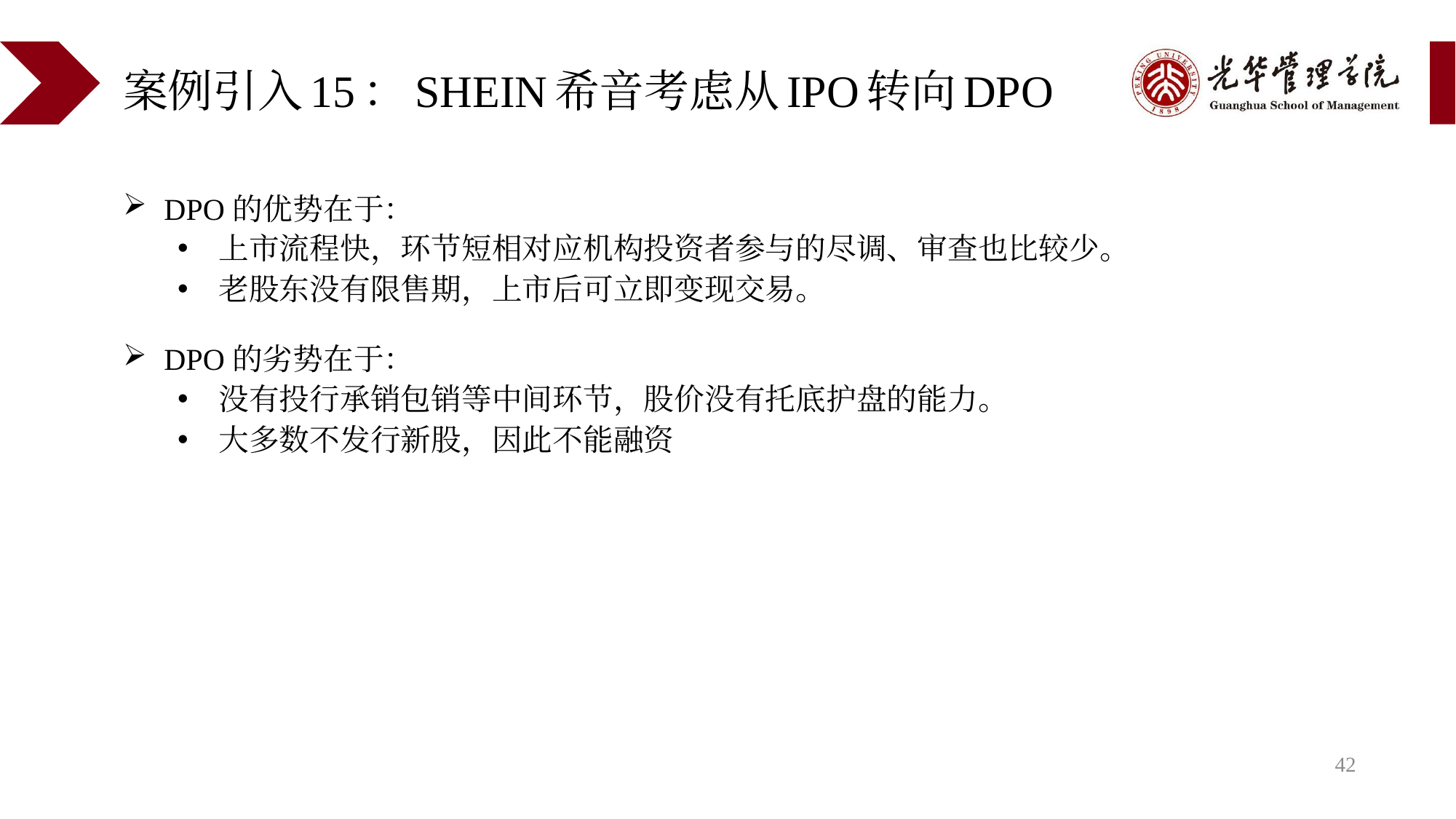

# 案例引入15：SHEIN希音考虑从IPO转向DPO
DPO的优势在于：
上市流程快，环节短相对应机构投资者参与的尽调、审查也比较少。
老股东没有限售期，上市后可立即变现交易。
DPO的劣势在于：
没有投行承销包销等中间环节，股价没有托底护盘的能力。
大多数不发行新股，因此不能融资
42